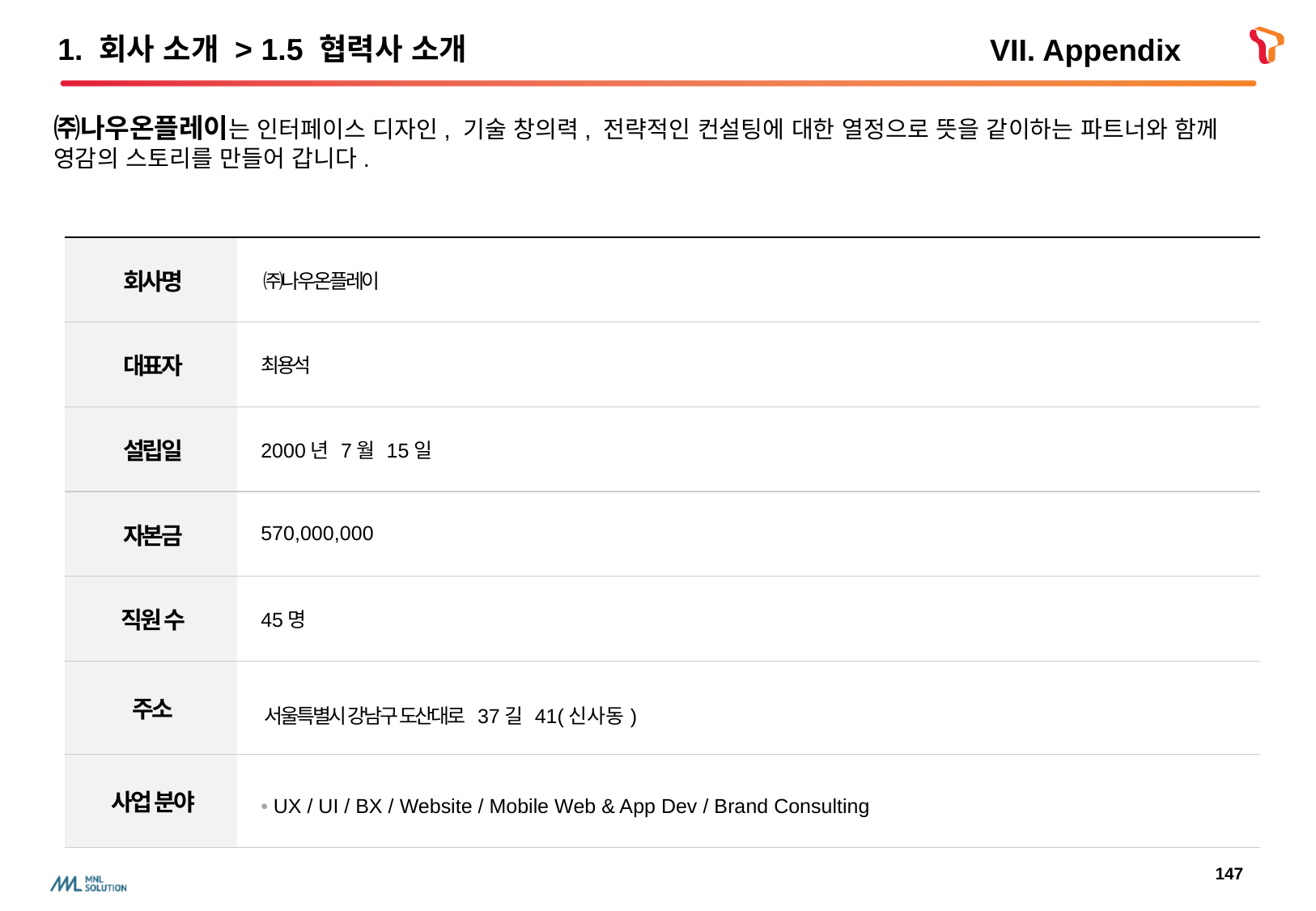

1. 회사 소개 > 1.5 협력사 소개
VII. Appendix
㈜나우온플레이는 인터페이스 디자인, 기술 창의력, 전략적인 컨설팅에 대한 열정으로 뜻을 같이하는 파트너와 함께 영감의 스토리를 만들어 갑니다.
| 회사명 | ㈜나우온플레이 |
| --- | --- |
| 대표자 | 최용석 |
| 설립일 | 2000년 7월 15일 |
| 자본금 | 570,000,000 |
| 직원 수 | 45명 |
| 주소 | 서울특별시 강남구 도산대로 37길 41(신사동) |
| 사업 분야 | UX / UI / BX / Website / Mobile Web & App Dev / Brand Consulting |